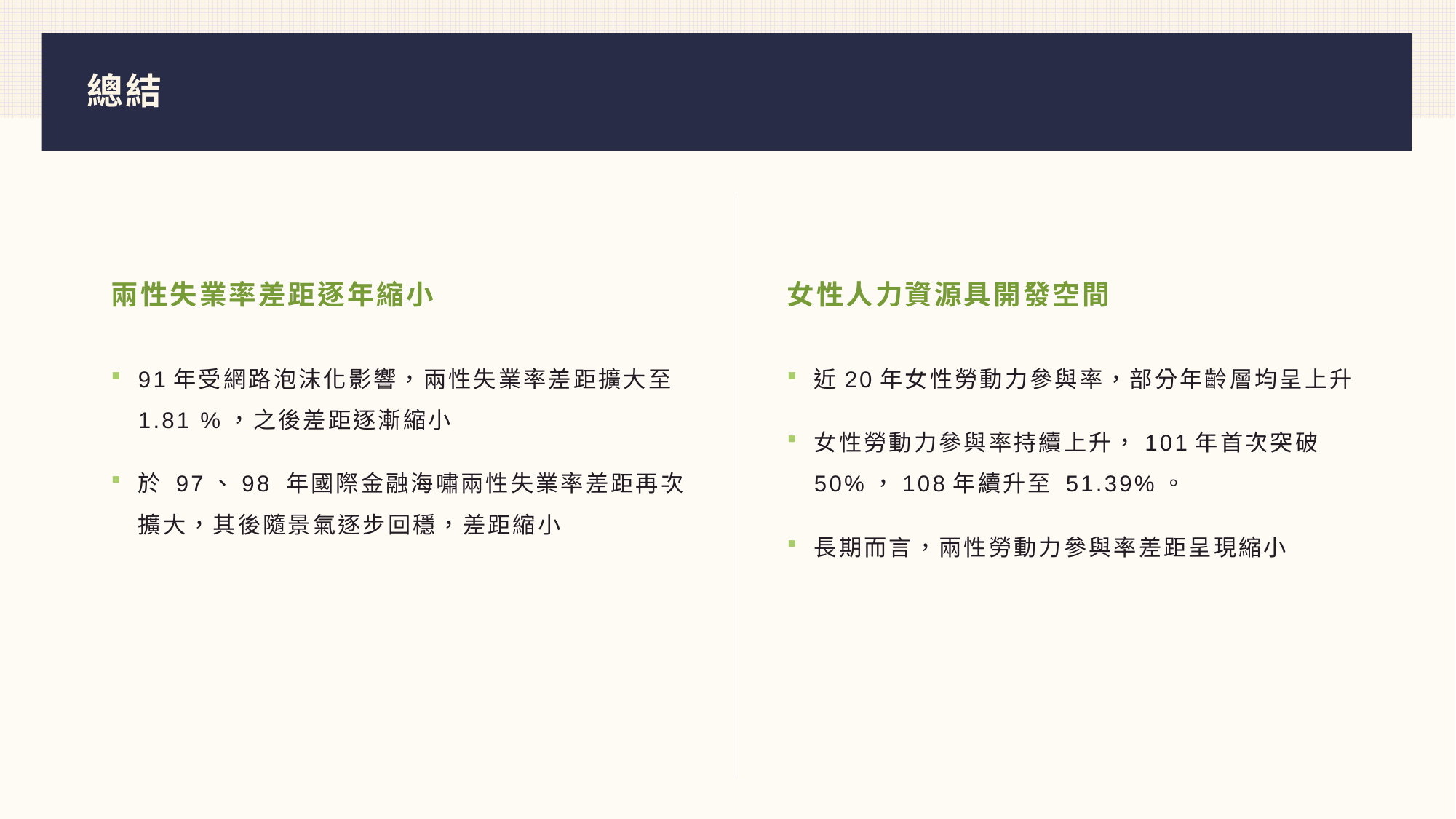

# 總結
兩性失業率差距逐年縮小
女性人力資源具開發空間
91年受網路泡沫化影響，兩性失業率差距擴大至 1.81 %，之後差距逐漸縮小
於 97、98 年國際金融海嘯兩性失業率差距再次擴大，其後隨景氣逐步回穩，差距縮小

近20年女性勞動力參與率，部分年齡層均呈上升
女性勞動力參與率持續上升，101年首次突破50%，108年續升至 51.39%。
長期而言，兩性勞動力參與率差距呈現縮小